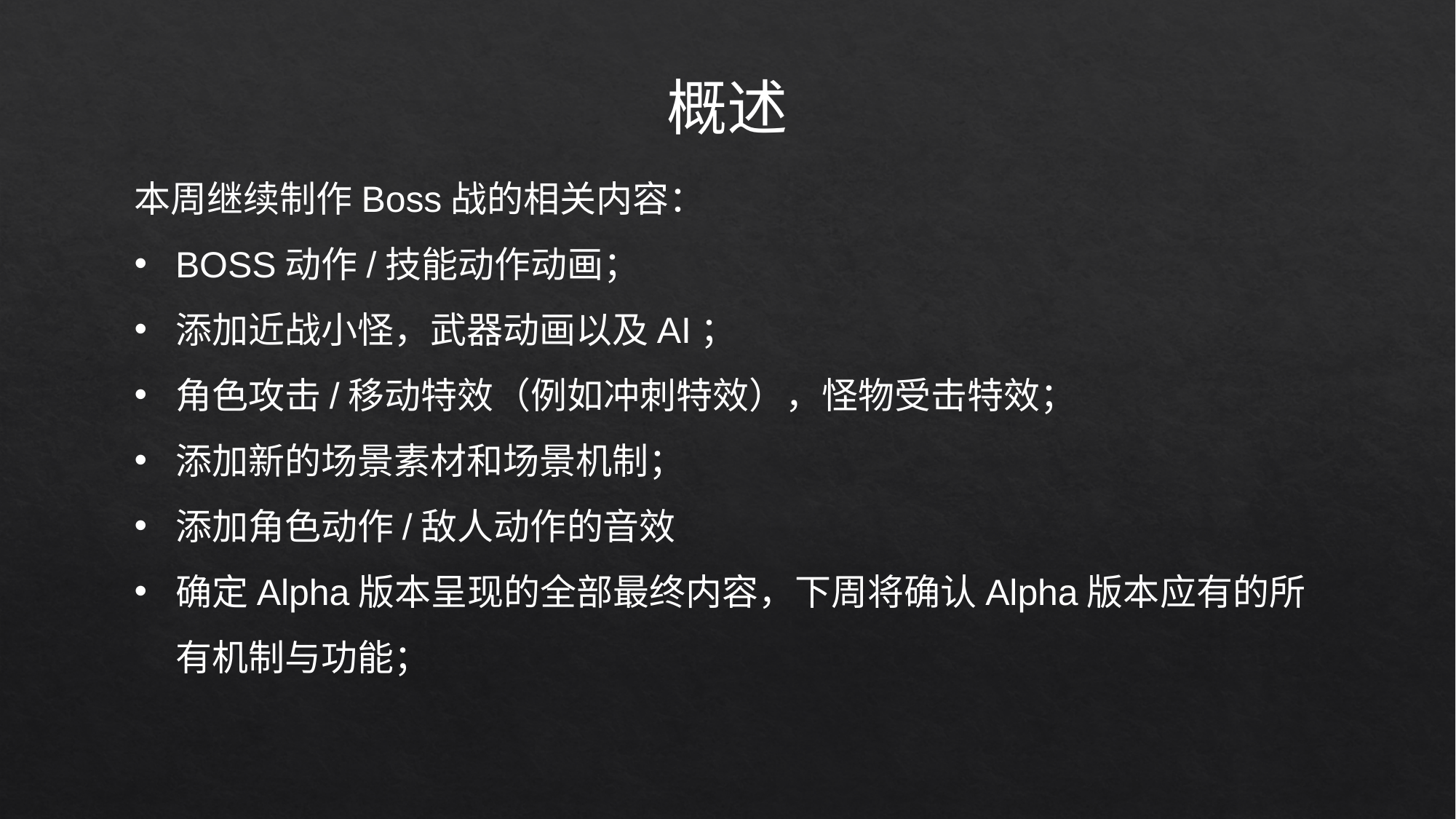

概述
本周继续制作Boss战的相关内容：
BOSS动作/技能动作动画；
添加近战小怪，武器动画以及AI；
角色攻击/移动特效（例如冲刺特效），怪物受击特效；
添加新的场景素材和场景机制；
添加角色动作/敌人动作的音效
确定Alpha版本呈现的全部最终内容，下周将确认Alpha版本应有的所有机制与功能；